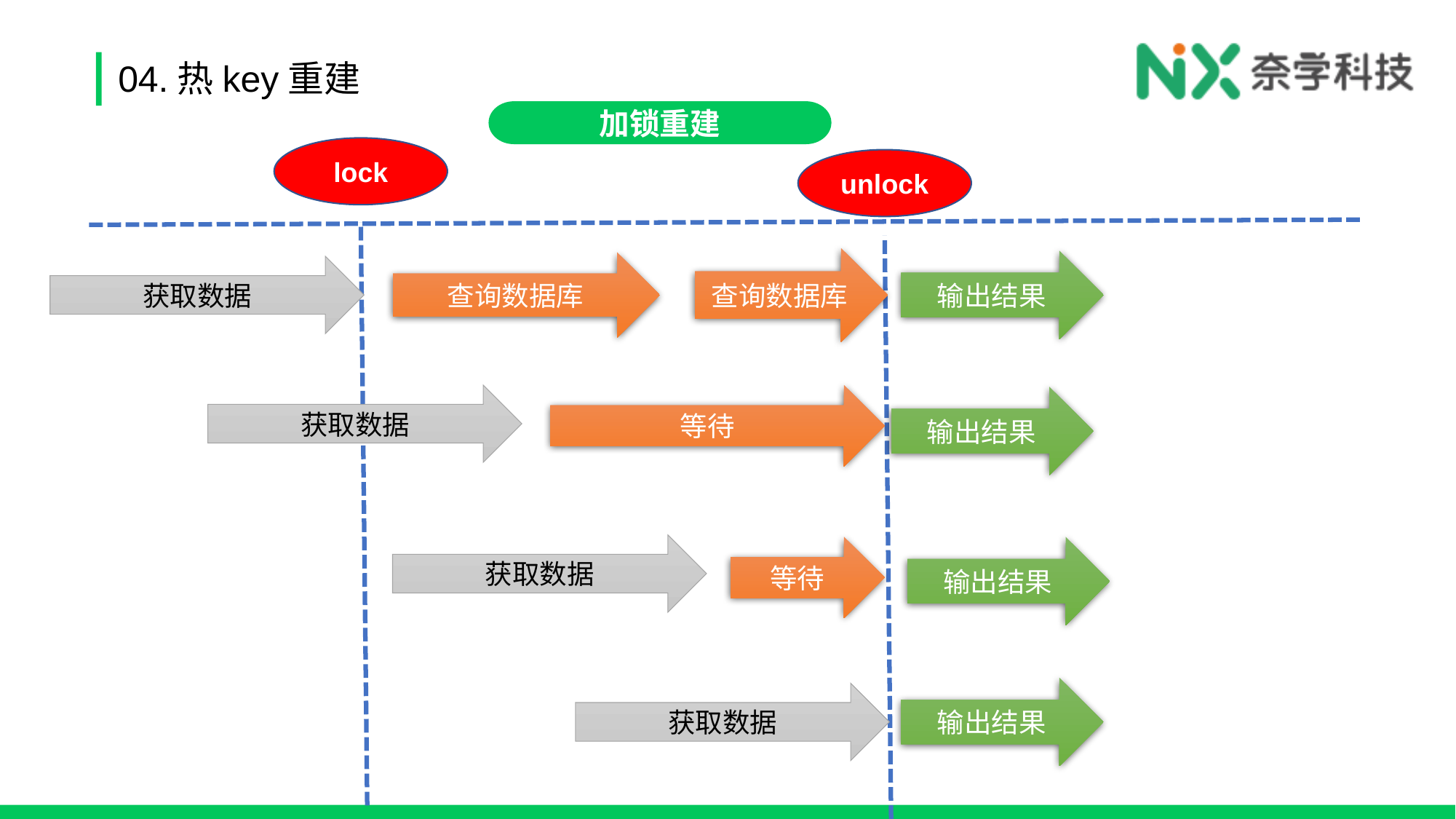

# 04.热key重建
加锁重建
lock
unlock
查询数据库
输出结果
查询数据库
获取数据
获取数据
等待
输出结果
获取数据
等待
输出结果
输出结果
获取数据